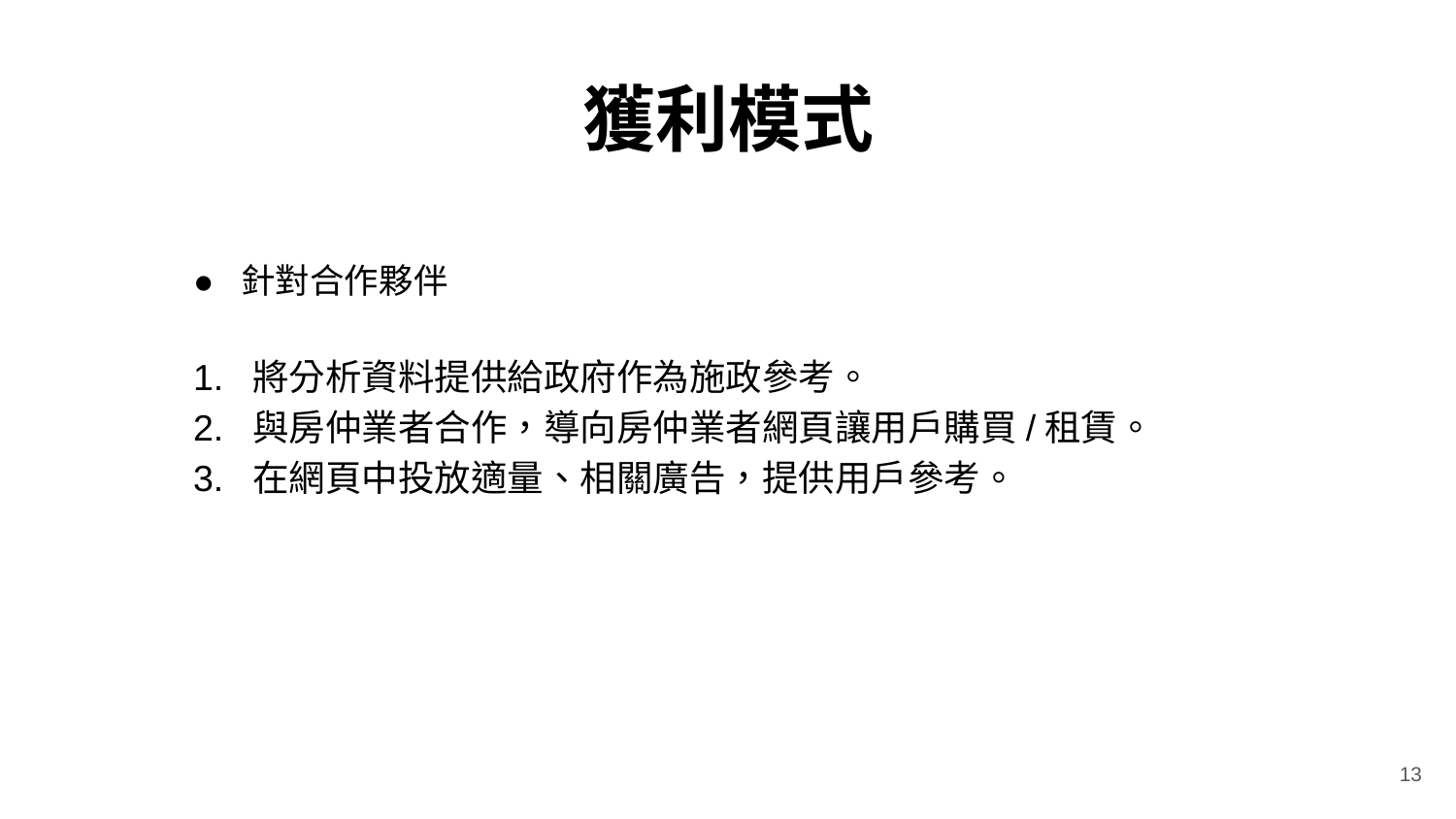

# 獲利模式
●  針對合作夥伴

1.  將分析資料提供給政府作為施政參考。
2.  與房仲業者合作，導向房仲業者網頁讓用戶購買/租賃。
3.  在網頁中投放適量、相關廣告，提供用戶參考。
13